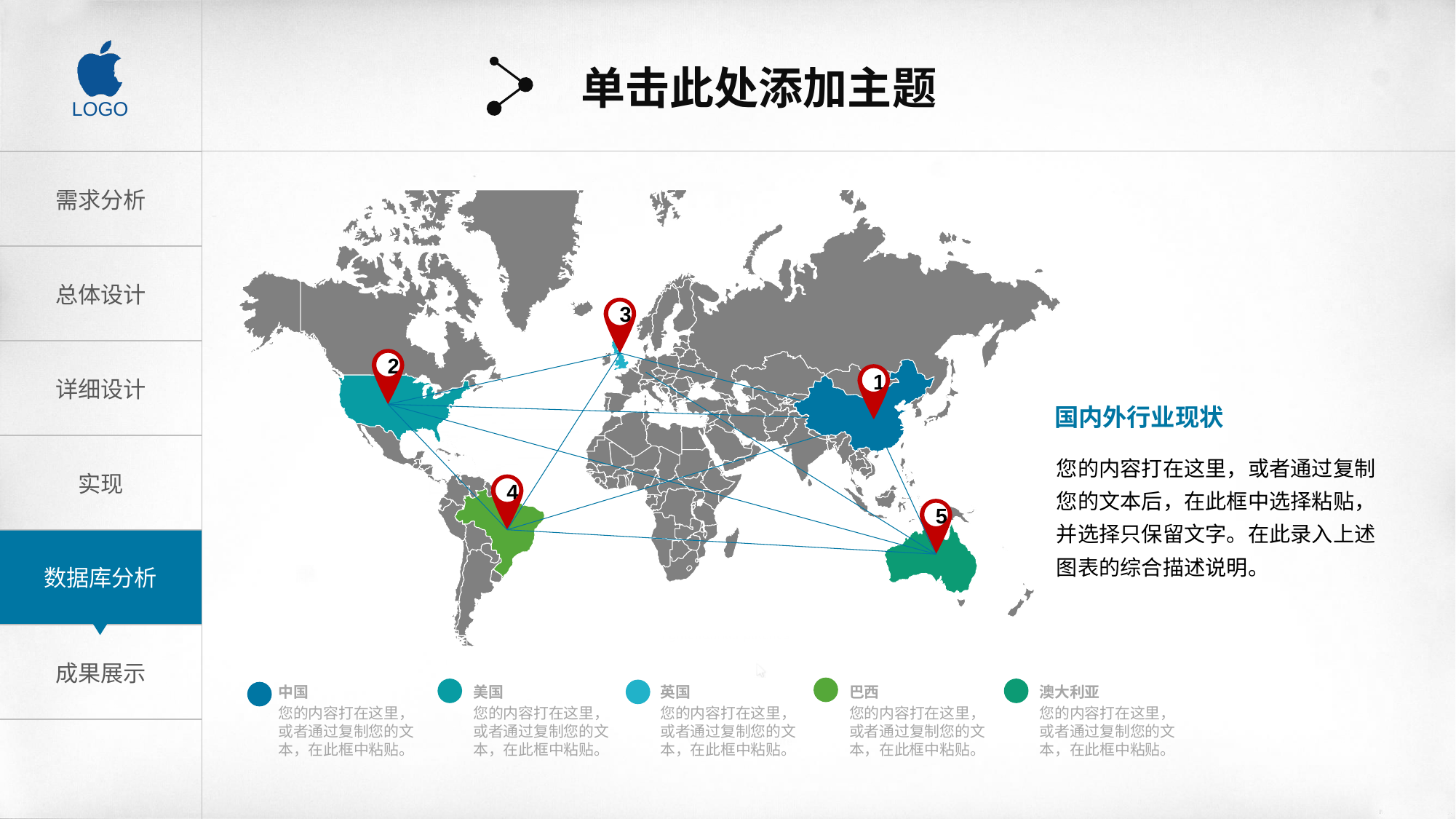

单击此处添加主题

3

2

1
国内外行业现状
您的内容打在这里，或者通过复制您的文本后，在此框中选择粘贴，并选择只保留文字。在此录入上述图表的综合描述说明。

4

5
中国
您的内容打在这里，或者通过复制您的文本，在此框中粘贴。

美国
您的内容打在这里，或者通过复制您的文本，在此框中粘贴。

英国
您的内容打在这里，或者通过复制您的文本，在此框中粘贴。

巴西
您的内容打在这里，或者通过复制您的文本，在此框中粘贴。

澳大利亚
您的内容打在这里，或者通过复制您的文本，在此框中粘贴。